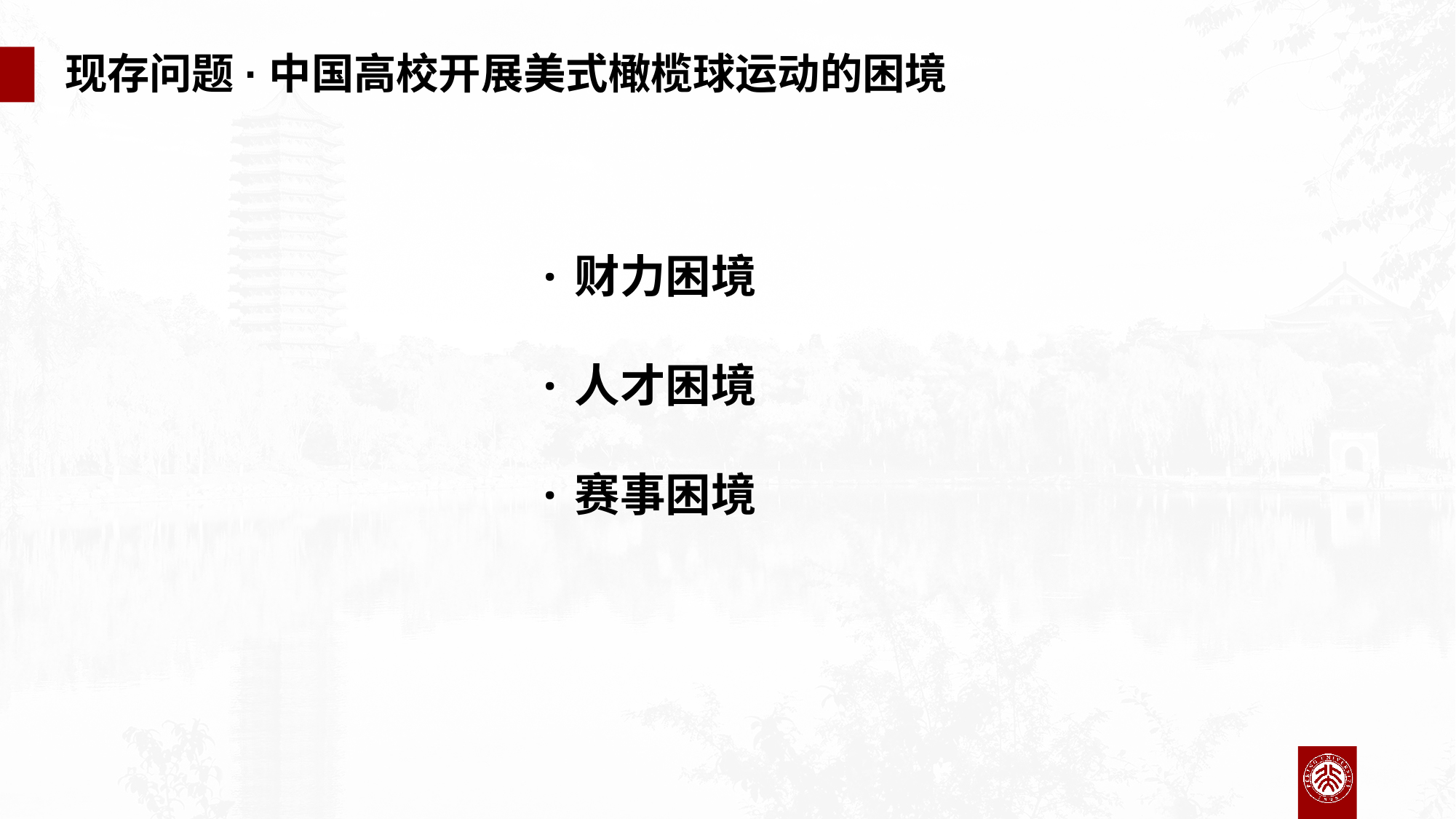

现存问题·中国高校开展美式橄榄球运动的困境

·财力困境

·人才困境

·赛事困境